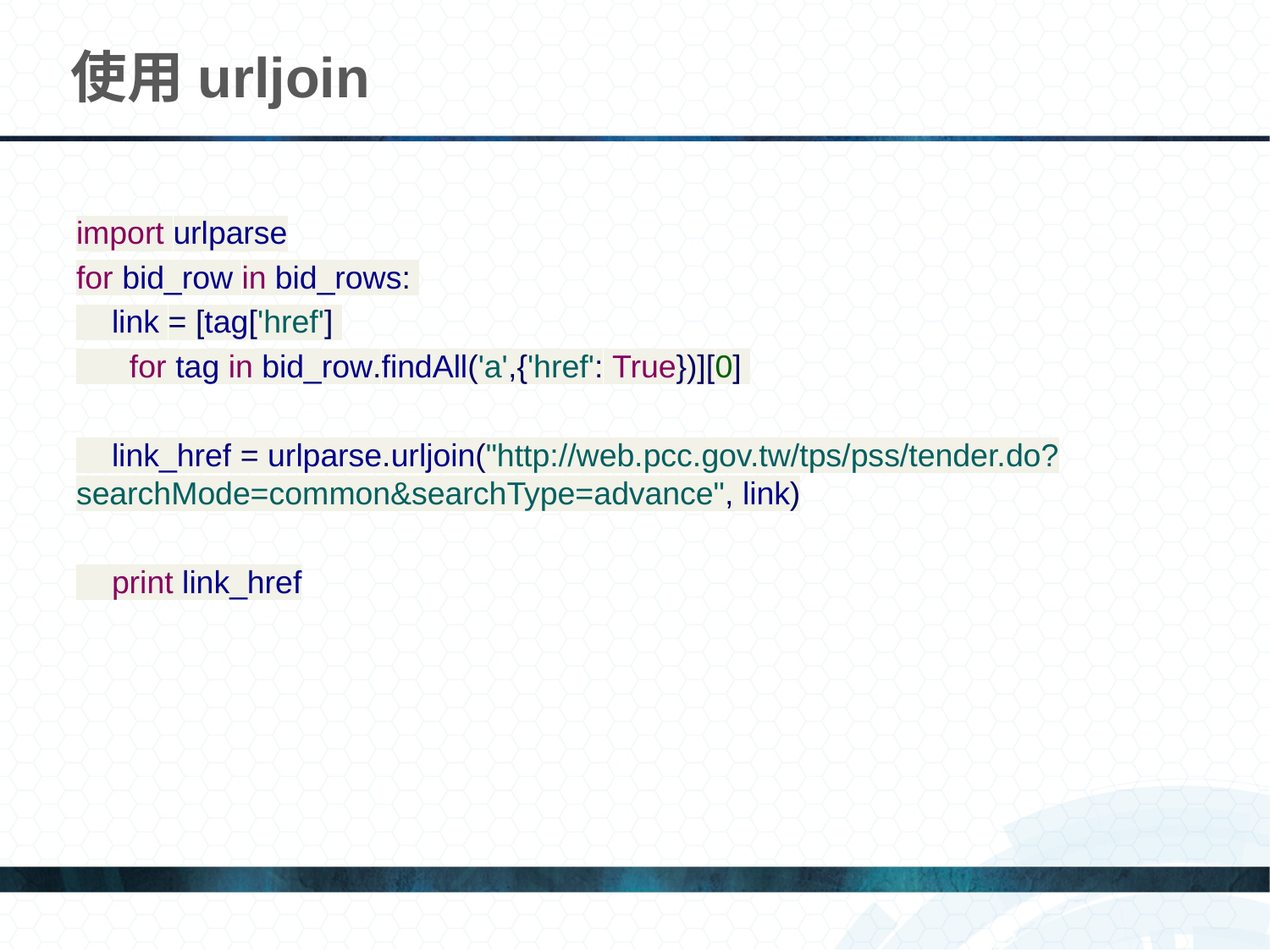

# 使用urljoin
import urlparse
for bid_row in bid_rows:
    link = [tag['href']
      for tag in bid_row.findAll('a',{'href': True})][0]

    link_href = urlparse.urljoin("http://web.pcc.gov.tw/tps/pss/tender.do?searchMode=common&searchType=advance", link)

    print link_href